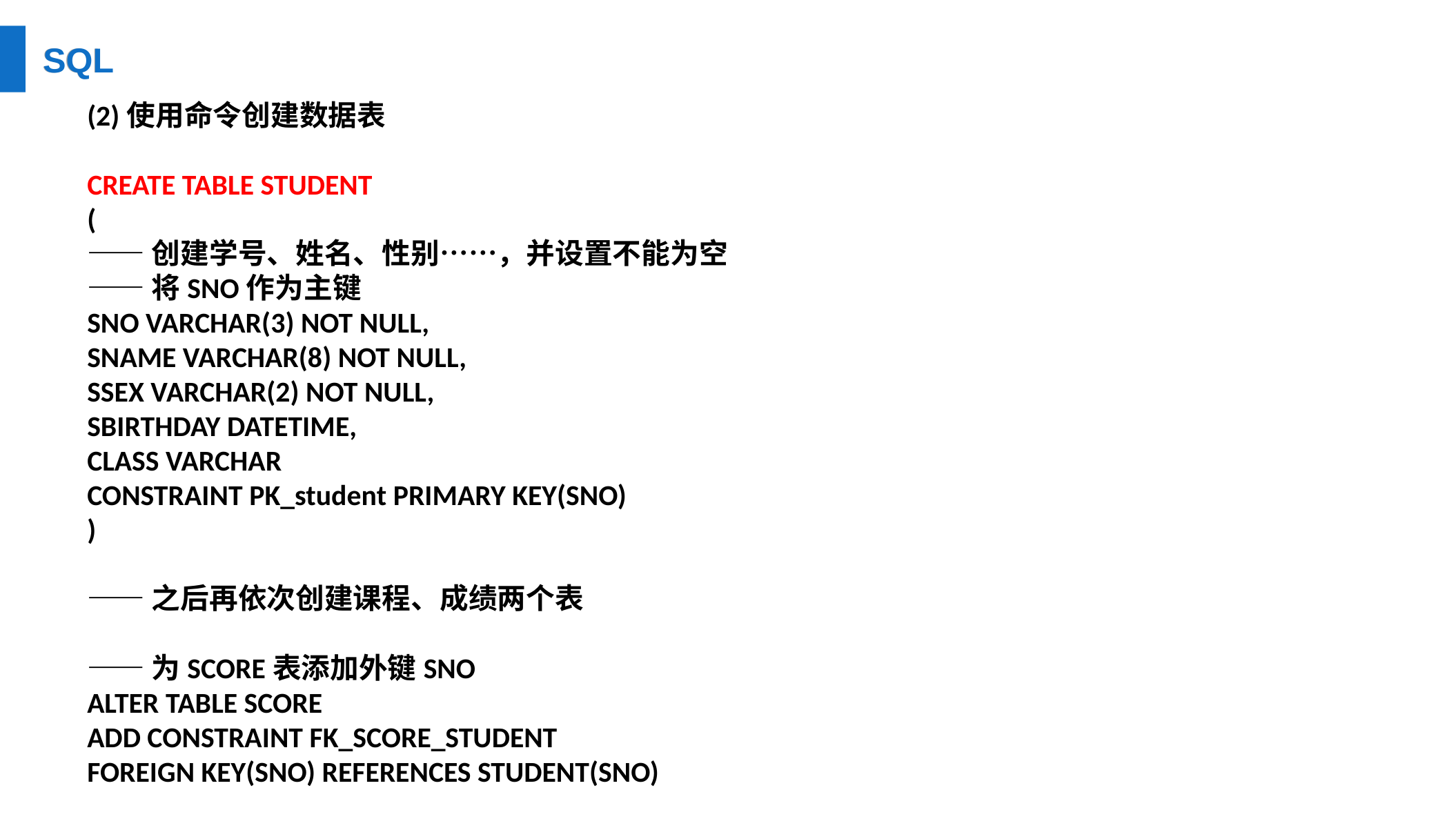

SQL
SQL
(2)使用命令创建数据表

CREATE TABLE STUDENT
(
——创建学号、姓名、性别……，并设置不能为空
——将SNO作为主键
SNO VARCHAR(3) NOT NULL,
SNAME VARCHAR(8) NOT NULL,
SSEX VARCHAR(2) NOT NULL,
SBIRTHDAY DATETIME,
CLASS VARCHAR
CONSTRAINT PK_student PRIMARY KEY(SNO)
)

——之后再依次创建课程、成绩两个表

——为SCORE表添加外键SNO
ALTER TABLE SCORE
ADD CONSTRAINT FK_SCORE_STUDENT
FOREIGN KEY(SNO) REFERENCES STUDENT(SNO)